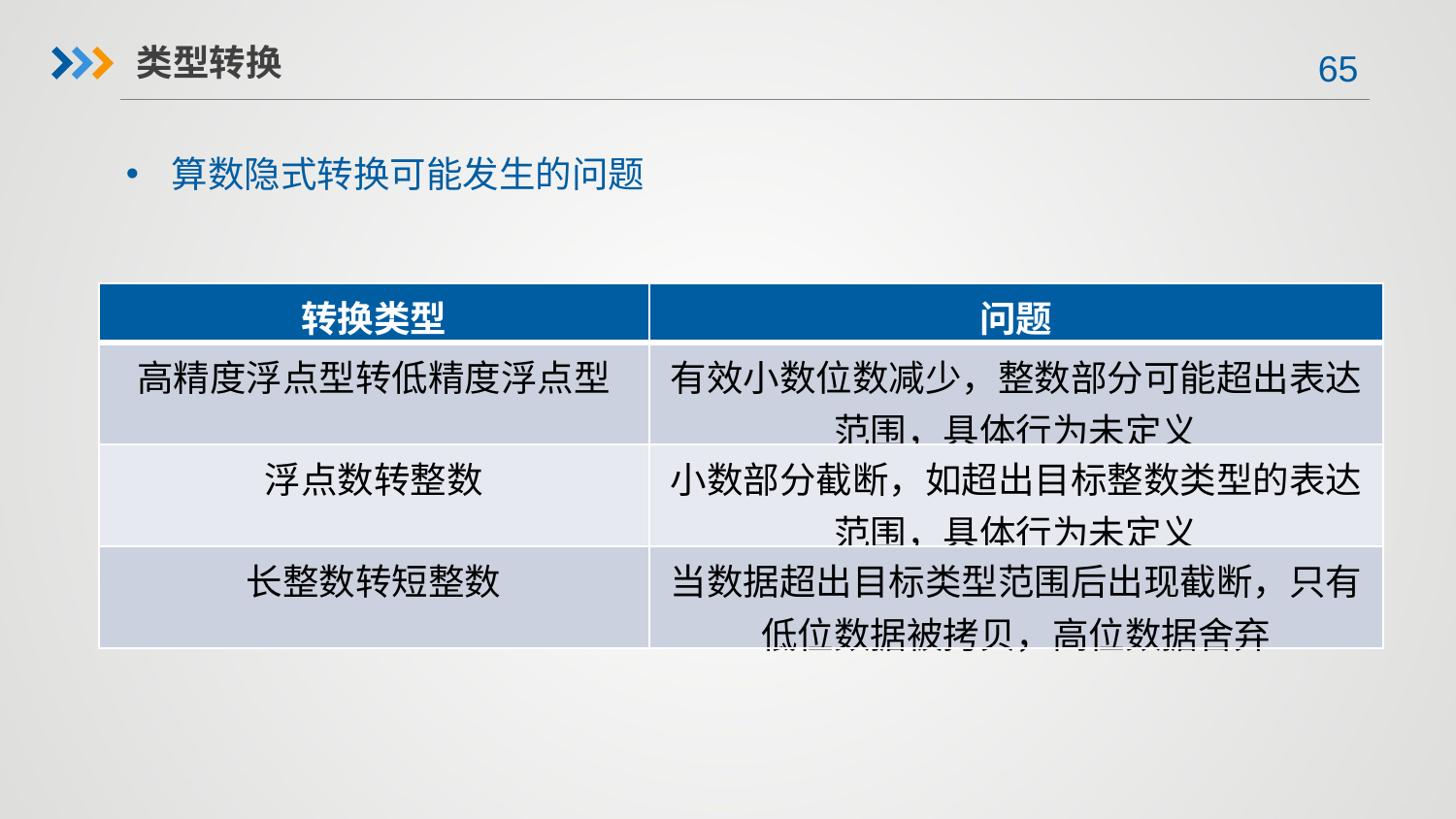

类型转换
算数隐式转换可能发生的问题
| 转换类型 | 问题 |
| --- | --- |
| 高精度浮点型转低精度浮点型 | 有效小数位数减少，整数部分可能超出表达范围，具体行为未定义 |
| 浮点数转整数 | 小数部分截断，如超出目标整数类型的表达范围，具体行为未定义 |
| 长整数转短整数 | 当数据超出目标类型范围后出现截断，只有低位数据被拷贝，高位数据舍弃 |